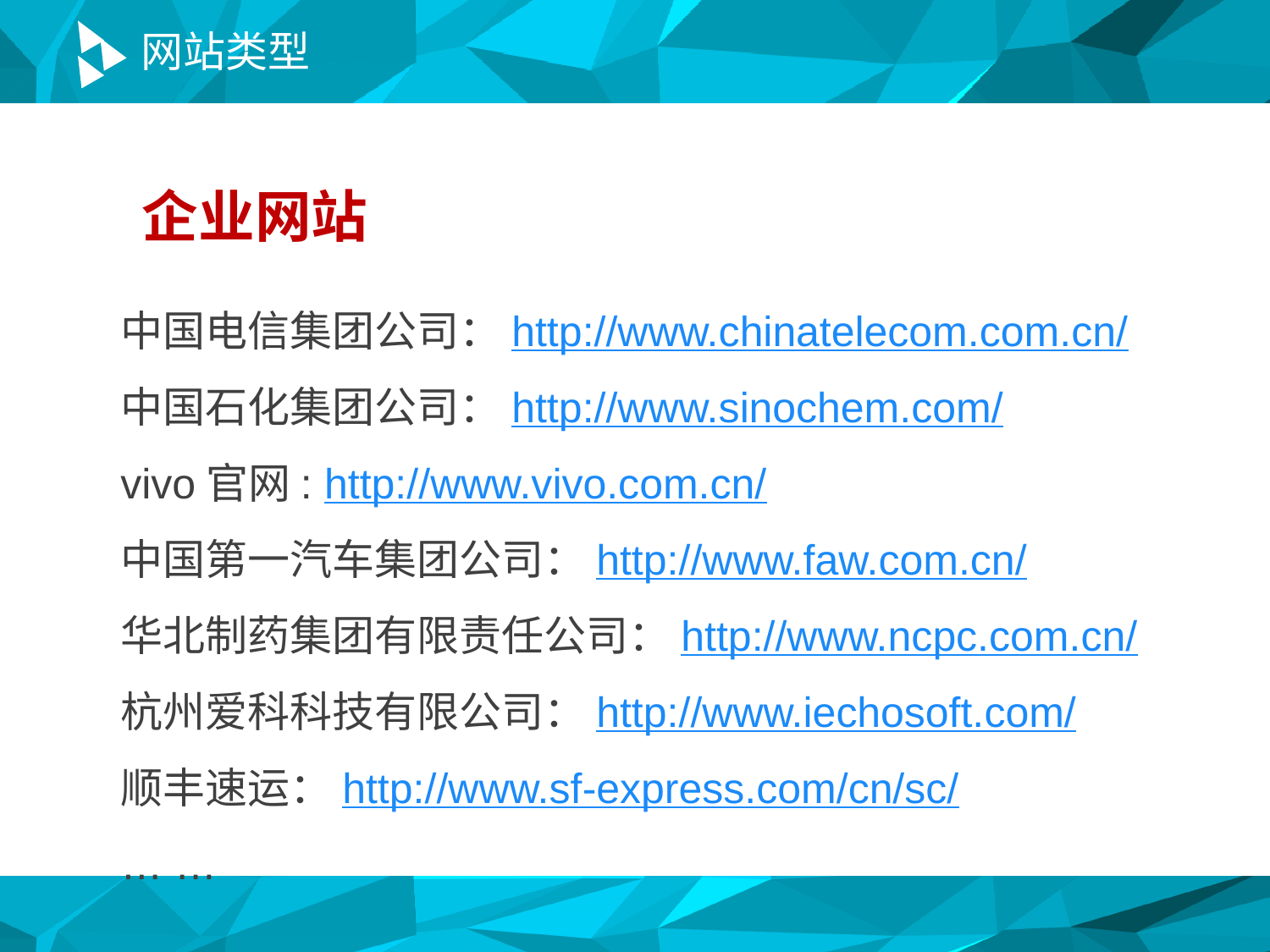

# 网站类型
企业网站
中国电信集团公司：http://www.chinatelecom.com.cn/
中国石化集团公司：http://www.sinochem.com/
vivo官网: http://www.vivo.com.cn/
中国第一汽车集团公司：http://www.faw.com.cn/
华北制药集团有限责任公司：http://www.ncpc.com.cn/
杭州爱科科技有限公司：http://www.iechosoft.com/
顺丰速运：http://www.sf-express.com/cn/sc/
… …